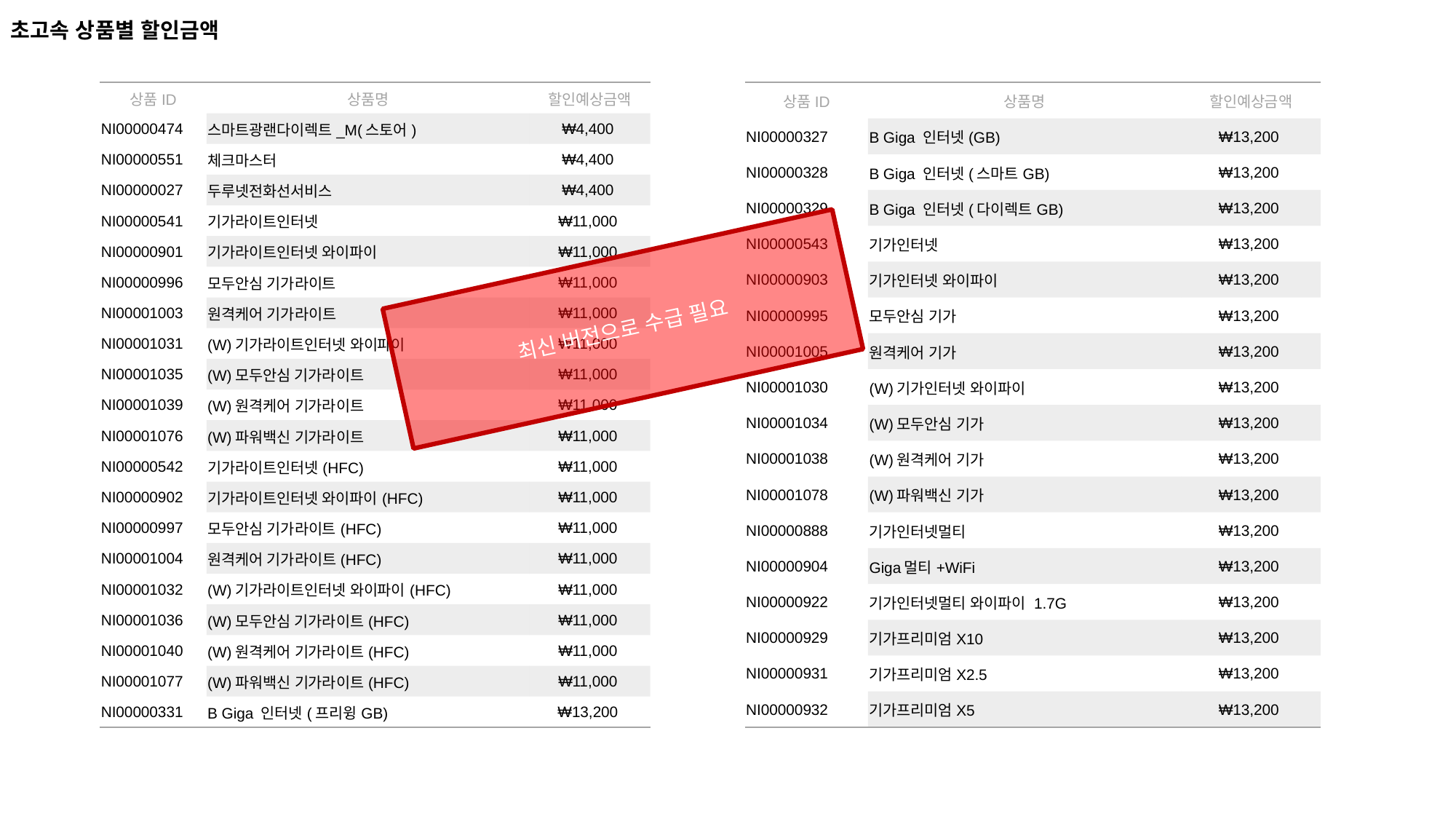

초고속 상품별 할인금액
| 상품ID | 상품명 | 할인예상금액 |
| --- | --- | --- |
| NI00000327 | B Giga 인터넷(GB) | ₩13,200 |
| NI00000328 | B Giga 인터넷(스마트GB) | ₩13,200 |
| NI00000329 | B Giga 인터넷(다이렉트GB) | ₩13,200 |
| NI00000543 | 기가인터넷 | ₩13,200 |
| NI00000903 | 기가인터넷 와이파이 | ₩13,200 |
| NI00000995 | 모두안심 기가 | ₩13,200 |
| NI00001005 | 원격케어 기가 | ₩13,200 |
| NI00001030 | (W)기가인터넷 와이파이 | ₩13,200 |
| NI00001034 | (W)모두안심 기가 | ₩13,200 |
| NI00001038 | (W)원격케어 기가 | ₩13,200 |
| NI00001078 | (W)파워백신 기가 | ₩13,200 |
| NI00000888 | 기가인터넷멀티 | ₩13,200 |
| NI00000904 | Giga멀티+WiFi | ₩13,200 |
| NI00000922 | 기가인터넷멀티 와이파이 1.7G | ₩13,200 |
| NI00000929 | 기가프리미엄X10 | ₩13,200 |
| NI00000931 | 기가프리미엄X2.5 | ₩13,200 |
| NI00000932 | 기가프리미엄X5 | ₩13,200 |
| 상품ID | 상품명 | 할인예상금액 |
| --- | --- | --- |
| NI00000474 | 스마트광랜다이렉트\_M(스토어) | ₩4,400 |
| NI00000551 | 체크마스터 | ₩4,400 |
| NI00000027 | 두루넷전화선서비스 | ₩4,400 |
| NI00000541 | 기가라이트인터넷 | ₩11,000 |
| NI00000901 | 기가라이트인터넷 와이파이 | ₩11,000 |
| NI00000996 | 모두안심 기가라이트 | ₩11,000 |
| NI00001003 | 원격케어 기가라이트 | ₩11,000 |
| NI00001031 | (W)기가라이트인터넷 와이파이 | ₩11,000 |
| NI00001035 | (W)모두안심 기가라이트 | ₩11,000 |
| NI00001039 | (W)원격케어 기가라이트 | ₩11,000 |
| NI00001076 | (W)파워백신 기가라이트 | ₩11,000 |
| NI00000542 | 기가라이트인터넷(HFC) | ₩11,000 |
| NI00000902 | 기가라이트인터넷 와이파이(HFC) | ₩11,000 |
| NI00000997 | 모두안심 기가라이트(HFC) | ₩11,000 |
| NI00001004 | 원격케어 기가라이트(HFC) | ₩11,000 |
| NI00001032 | (W)기가라이트인터넷 와이파이(HFC) | ₩11,000 |
| NI00001036 | (W)모두안심 기가라이트(HFC) | ₩11,000 |
| NI00001040 | (W)원격케어 기가라이트(HFC) | ₩11,000 |
| NI00001077 | (W)파워백신 기가라이트(HFC) | ₩11,000 |
| NI00000331 | B Giga 인터넷(프리윙GB) | ₩13,200 |
최신 버전으로 수급 필요